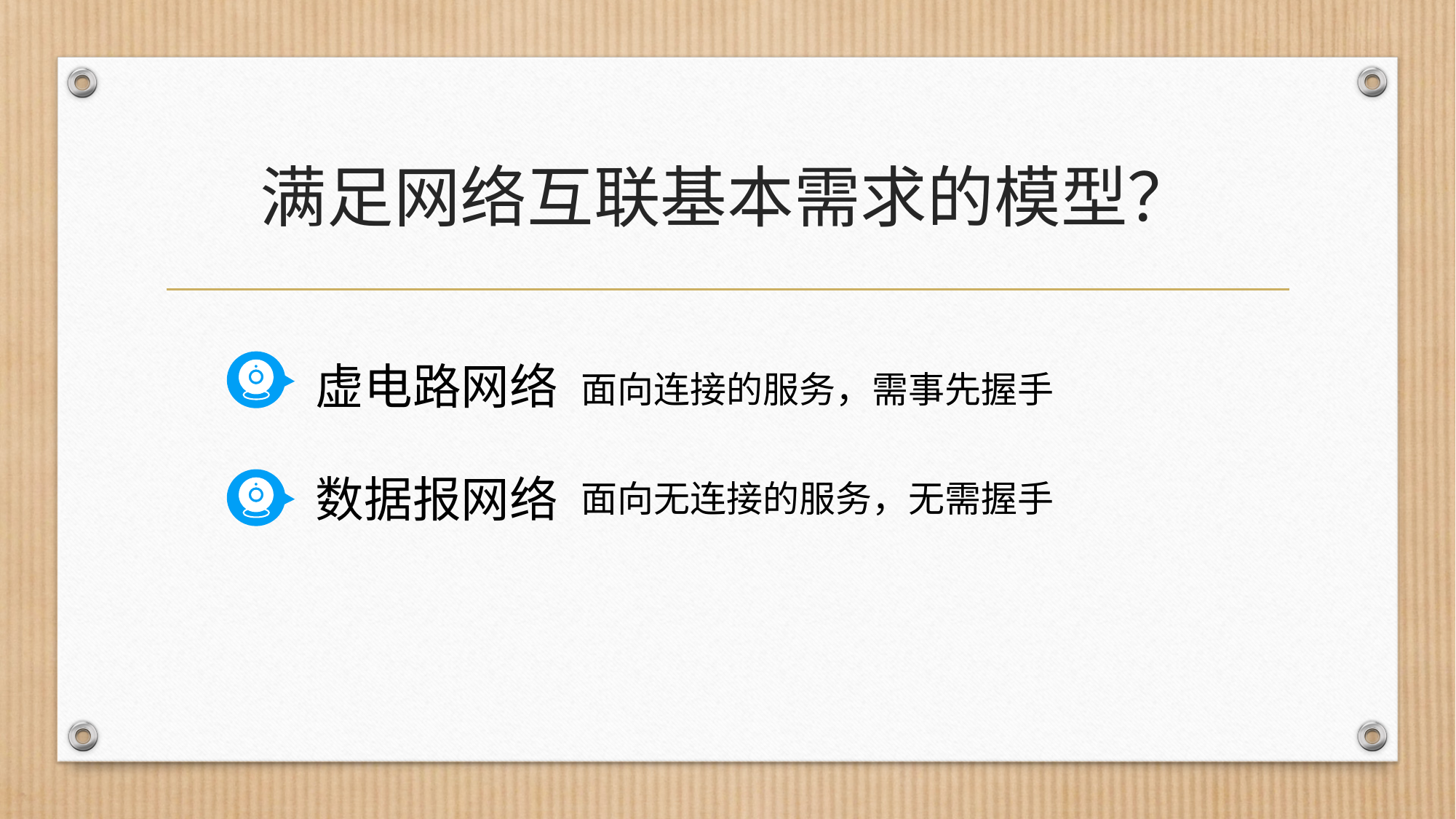

# 满足网络互联基本需求的模型？

虚电路网络
面向连接的服务，需事先握手
数据报网络

面向无连接的服务，无需握手